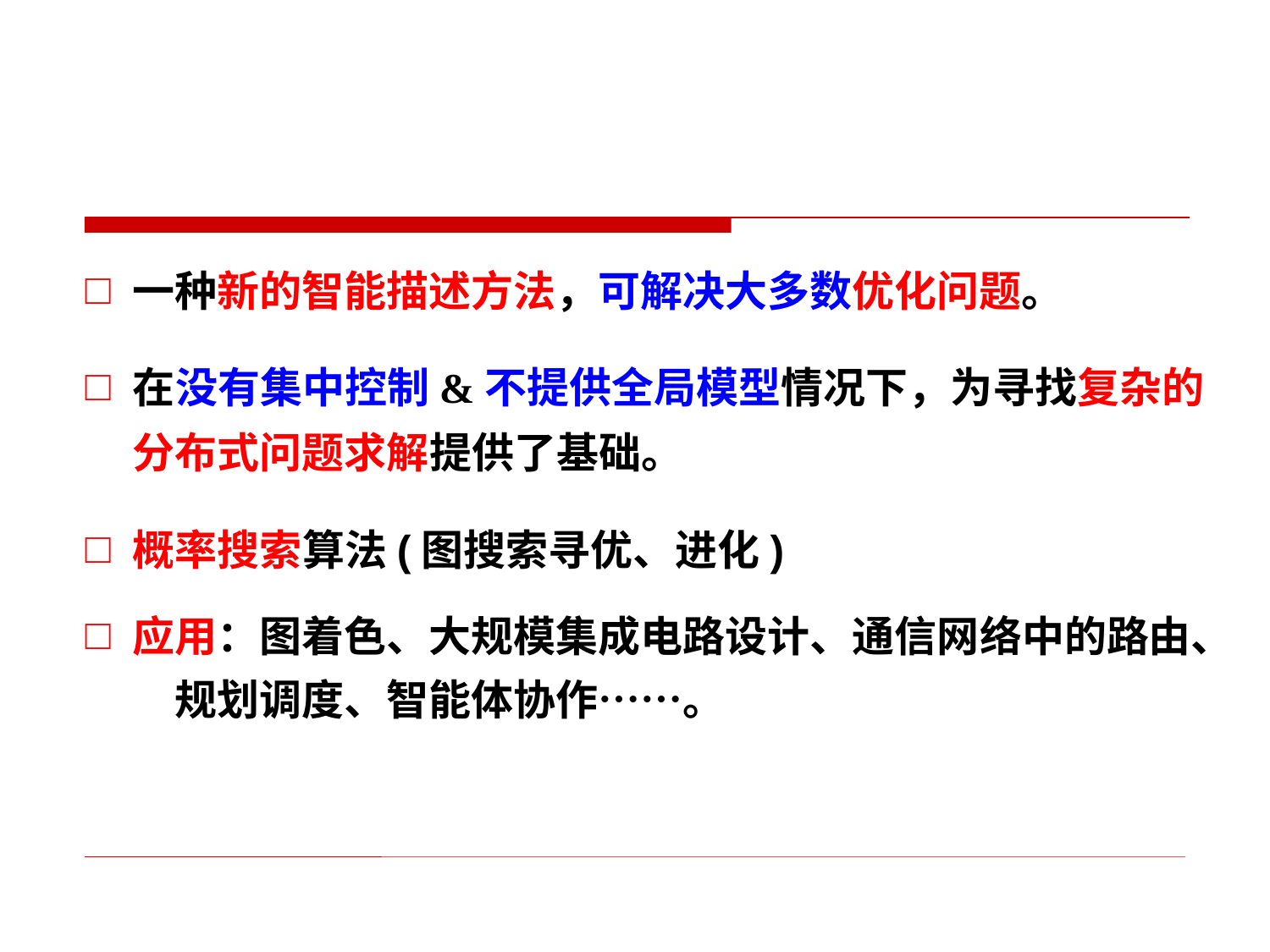

一种新的智能描述方法，可解决大多数优化问题。
在没有集中控制&不提供全局模型情况下，为寻找复杂的分布式问题求解提供了基础。
概率搜索算法(图搜索寻优、进化)
应用：图着色、大规模集成电路设计、通信网络中的路由、
        规划调度、智能体协作……。